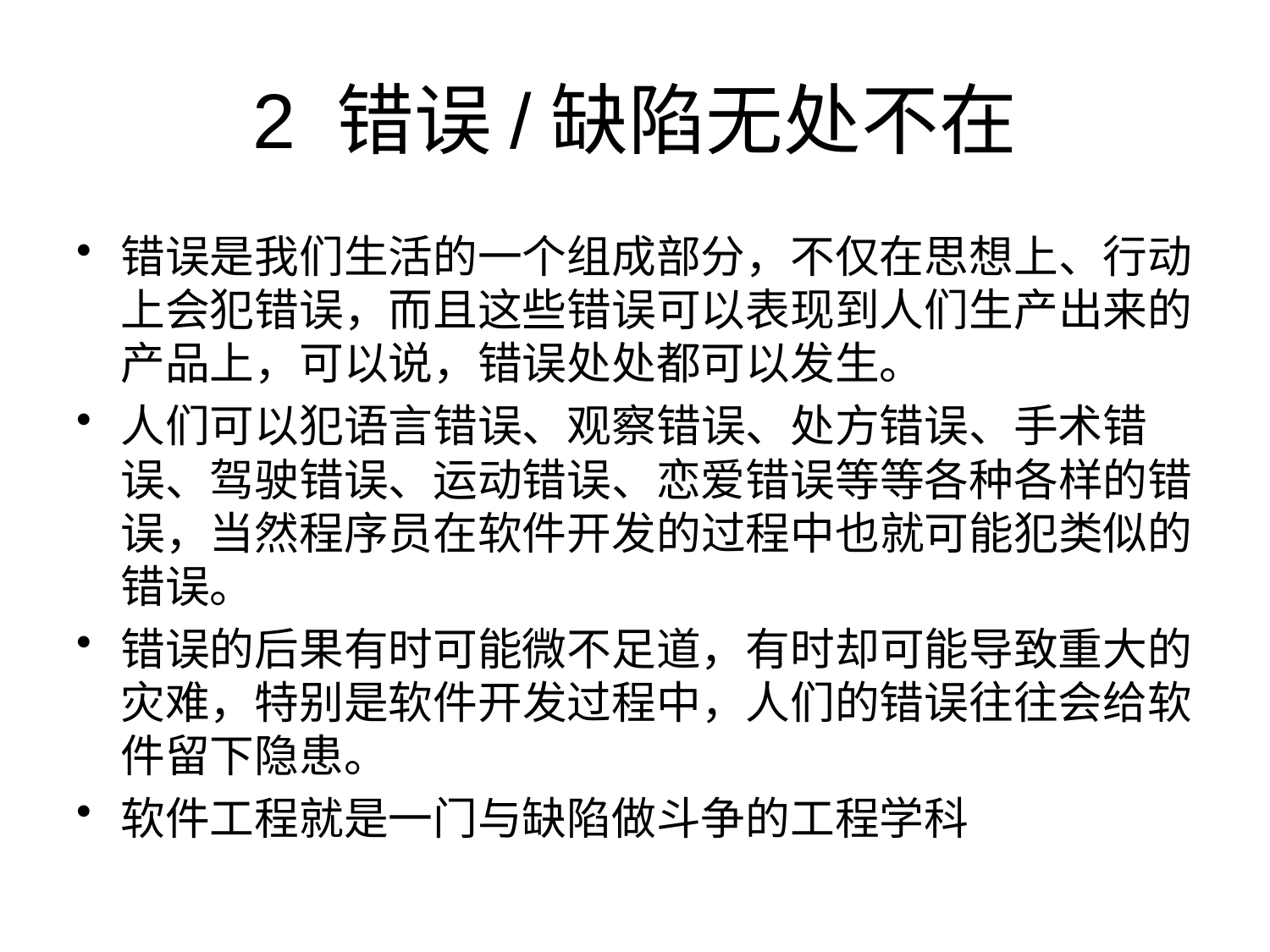

# 2 错误/缺陷无处不在
错误是我们生活的一个组成部分，不仅在思想上、行动上会犯错误，而且这些错误可以表现到人们生产出来的产品上，可以说，错误处处都可以发生。
人们可以犯语言错误、观察错误、处方错误、手术错误、驾驶错误、运动错误、恋爱错误等等各种各样的错误，当然程序员在软件开发的过程中也就可能犯类似的错误。
错误的后果有时可能微不足道，有时却可能导致重大的灾难，特别是软件开发过程中，人们的错误往往会给软件留下隐患。
软件工程就是一门与缺陷做斗争的工程学科